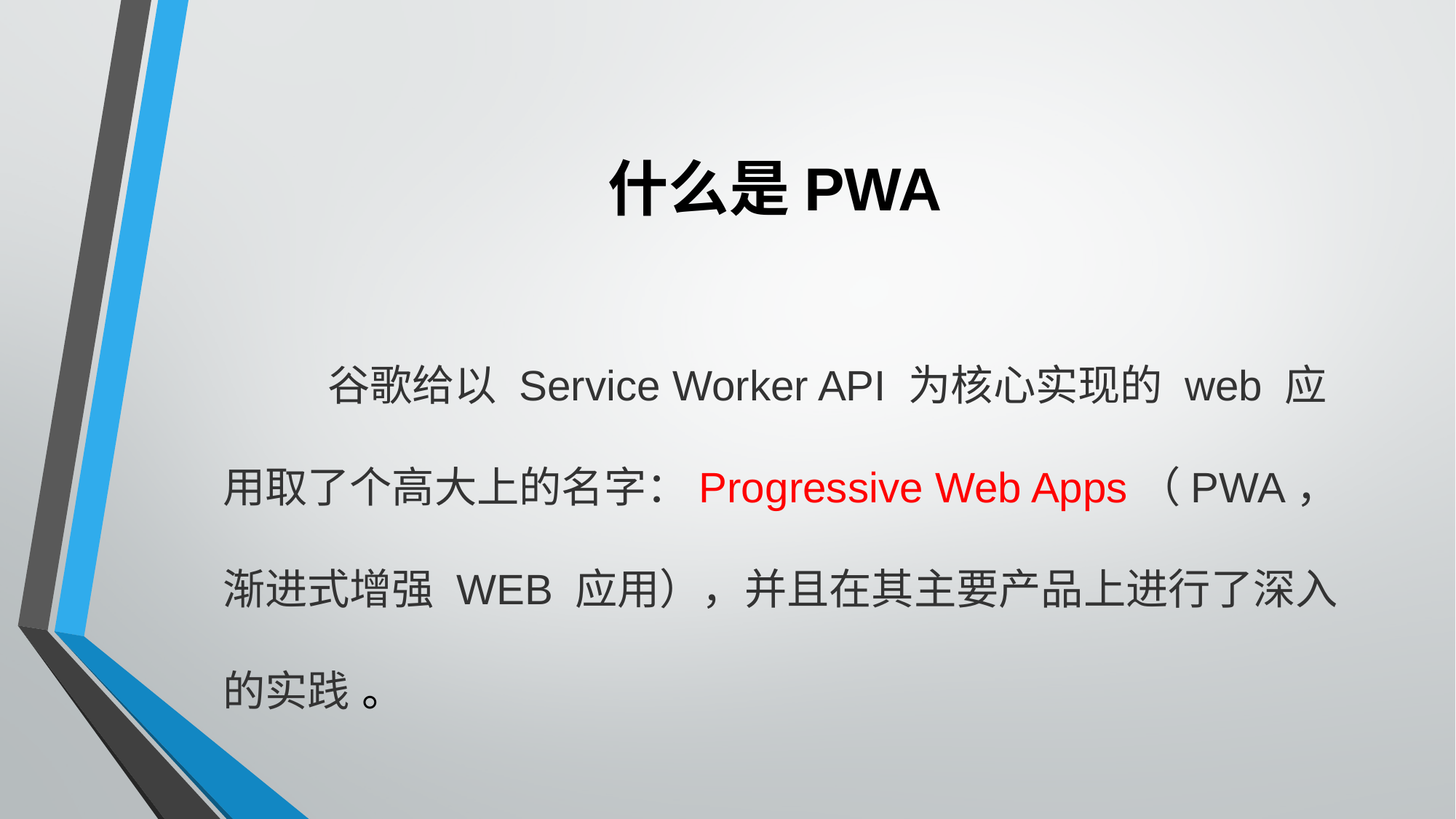

# 什么是PWA
        谷歌给以 Service Worker API 为核心实现的 web 应用取了个高大上的名字：Progressive Web Apps（PWA，渐进式增强 WEB 应用），并且在其主要产品上进行了深入的实践 。